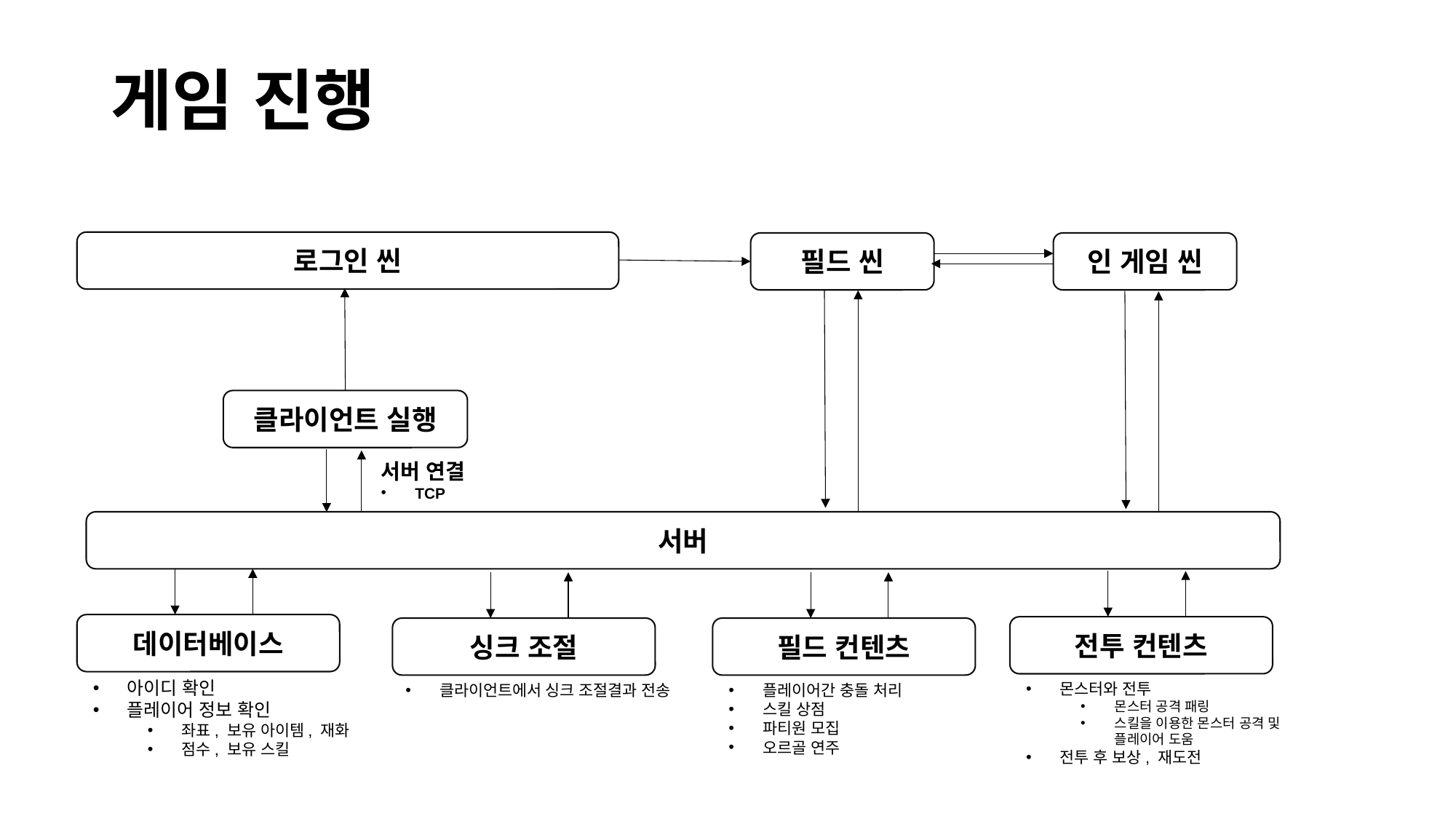

# 게임 진행
로그인 씬
필드 씬
인 게임 씬
클라이언트 실행
서버 연결
TCP
서버
데이터베이스
전투 컨텐츠
싱크 조절
필드 컨텐츠
아이디 확인
플레이어 정보 확인
좌표, 보유 아이템, 재화
점수, 보유 스킬
몬스터와 전투
몬스터 공격 패링
스킬을 이용한 몬스터 공격 및
플레이어 도움
전투 후 보상, 재도전
클라이언트에서 싱크 조절결과 전송
플레이어간 충돌 처리
스킬 상점
파티원 모집
오르골 연주